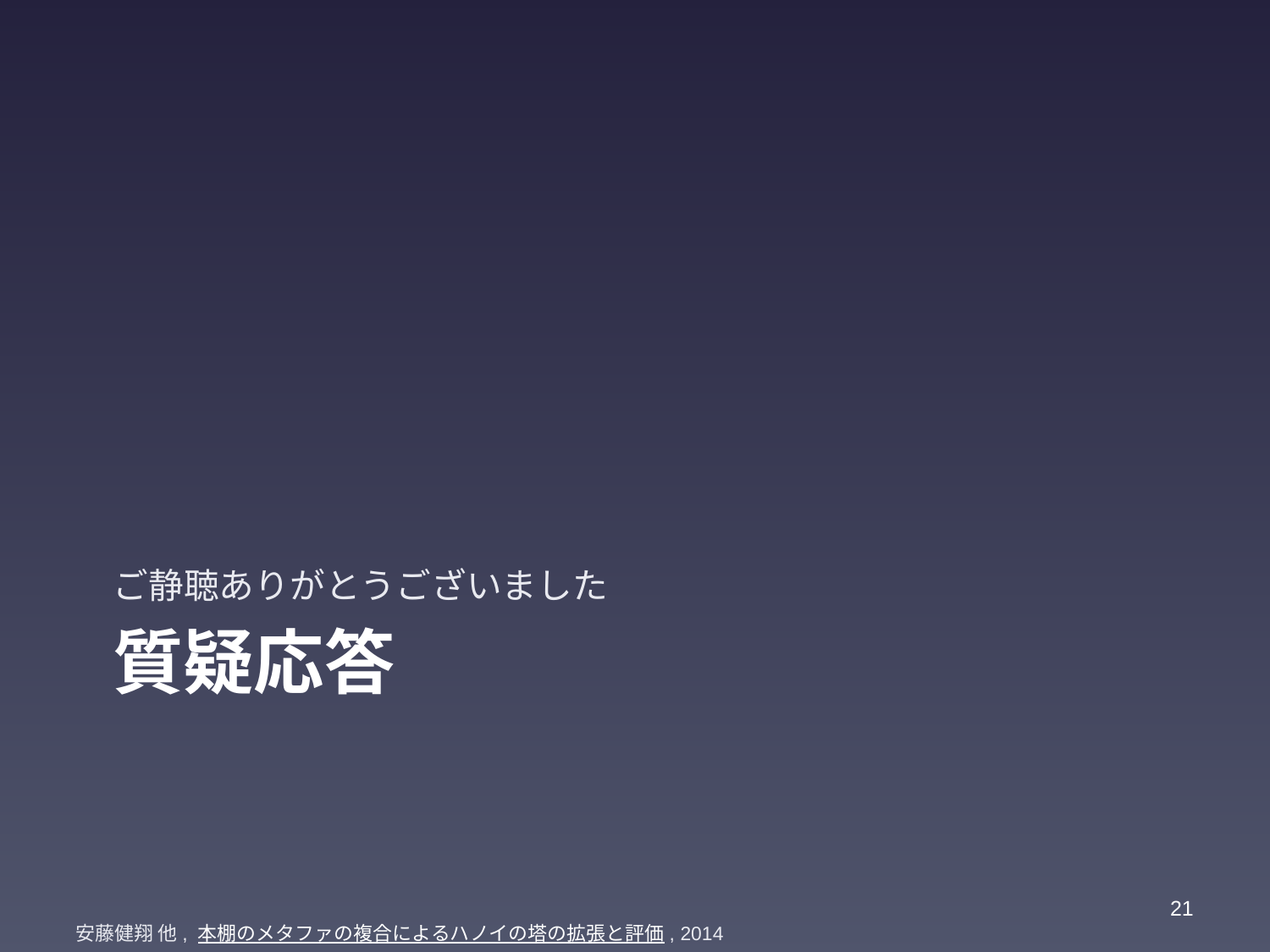

ご静聴ありがとうございました
# 質疑応答
21
安藤健翔 他, 本棚のメタファの複合によるハノイの塔の拡張と評価, 2014